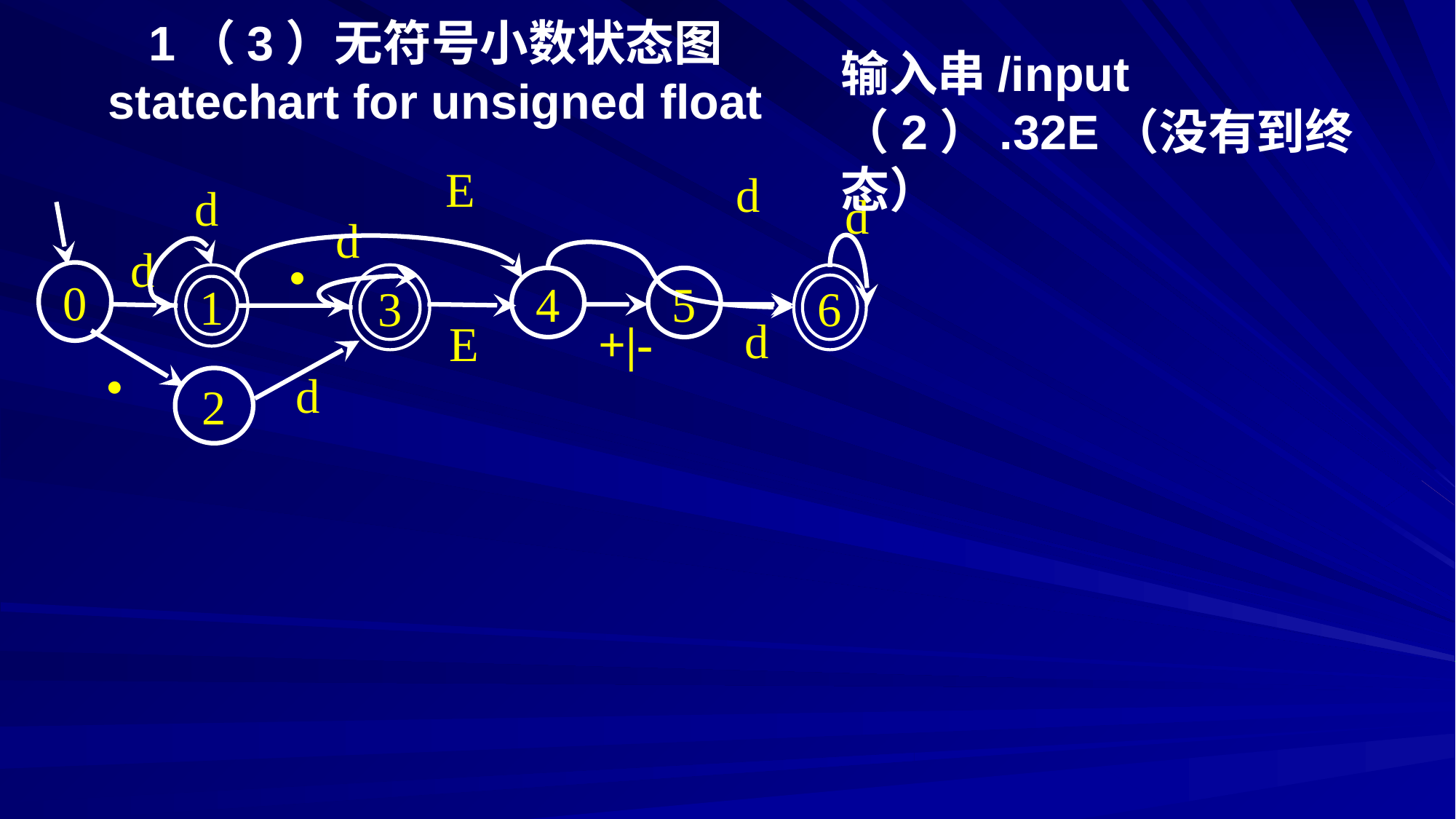

# 1（3）无符号小数状态图 statechart for unsigned float
输入串/input
（2）.32E（没有到终态）

E
d
d
d

d
d
•
0
1
3
6
4
5

d

E
+|-

•
d
2
14